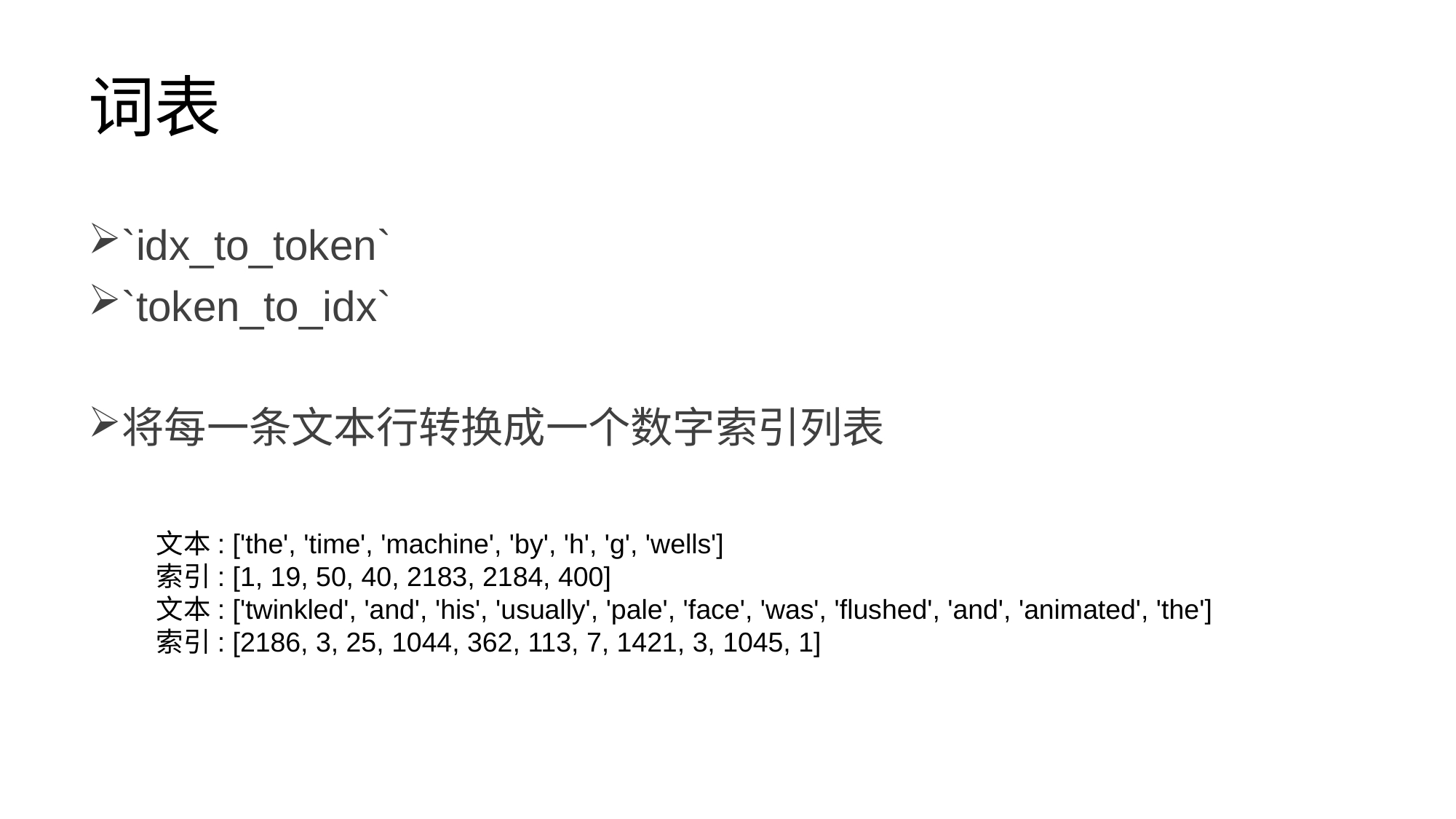

# 词表
`idx_to_token`
`token_to_idx`

将每一条文本行转换成一个数字索引列表
文本: ['the', 'time', 'machine', 'by', 'h', 'g', 'wells']
索引: [1, 19, 50, 40, 2183, 2184, 400]
文本: ['twinkled', 'and', 'his', 'usually', 'pale', 'face', 'was', 'flushed', 'and', 'animated', 'the']
索引: [2186, 3, 25, 1044, 362, 113, 7, 1421, 3, 1045, 1]